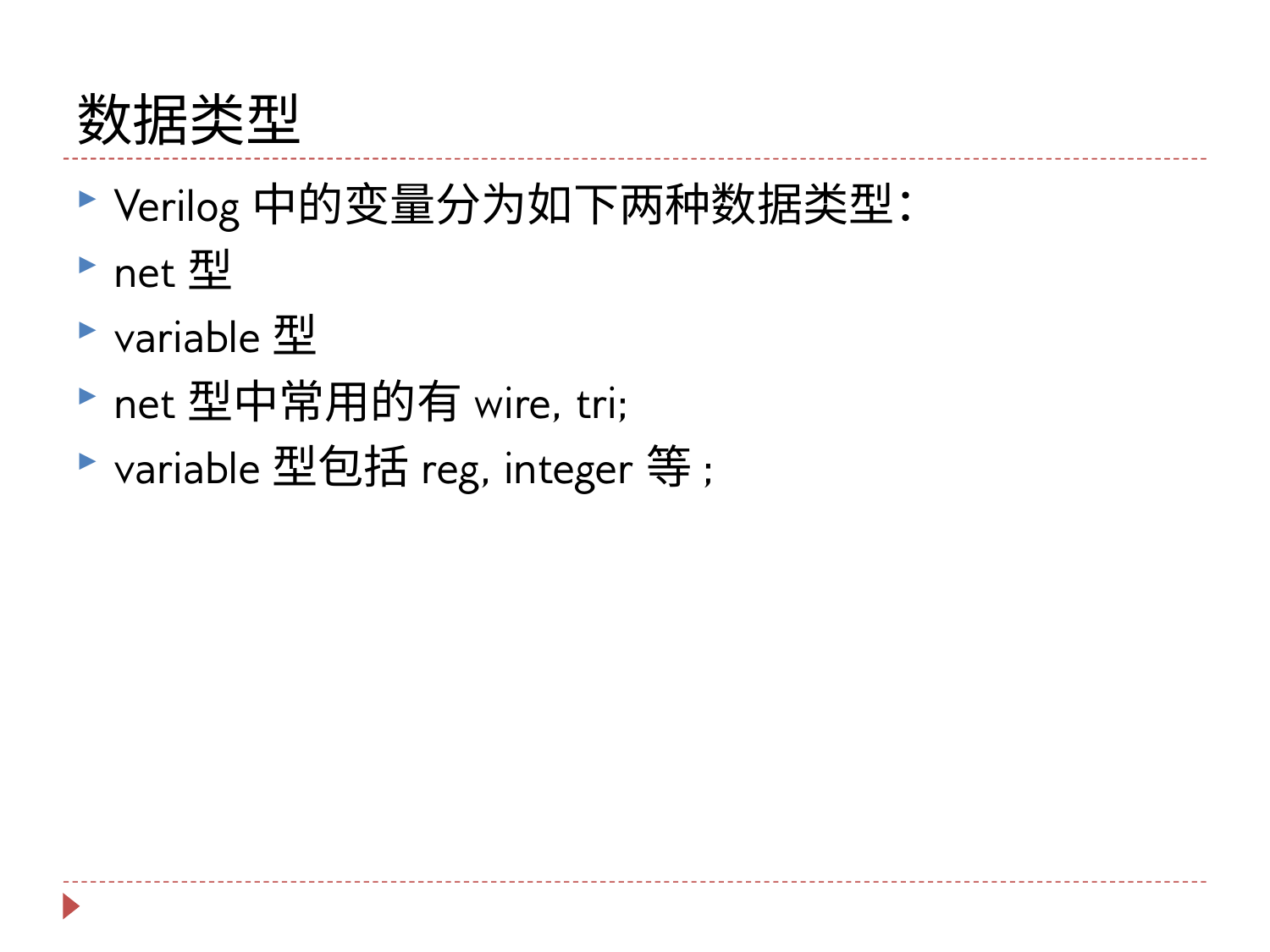

# 数据类型
Verilog中的变量分为如下两种数据类型：
net型
variable型
net型中常用的有wire, tri;
variable型包括reg, integer等;